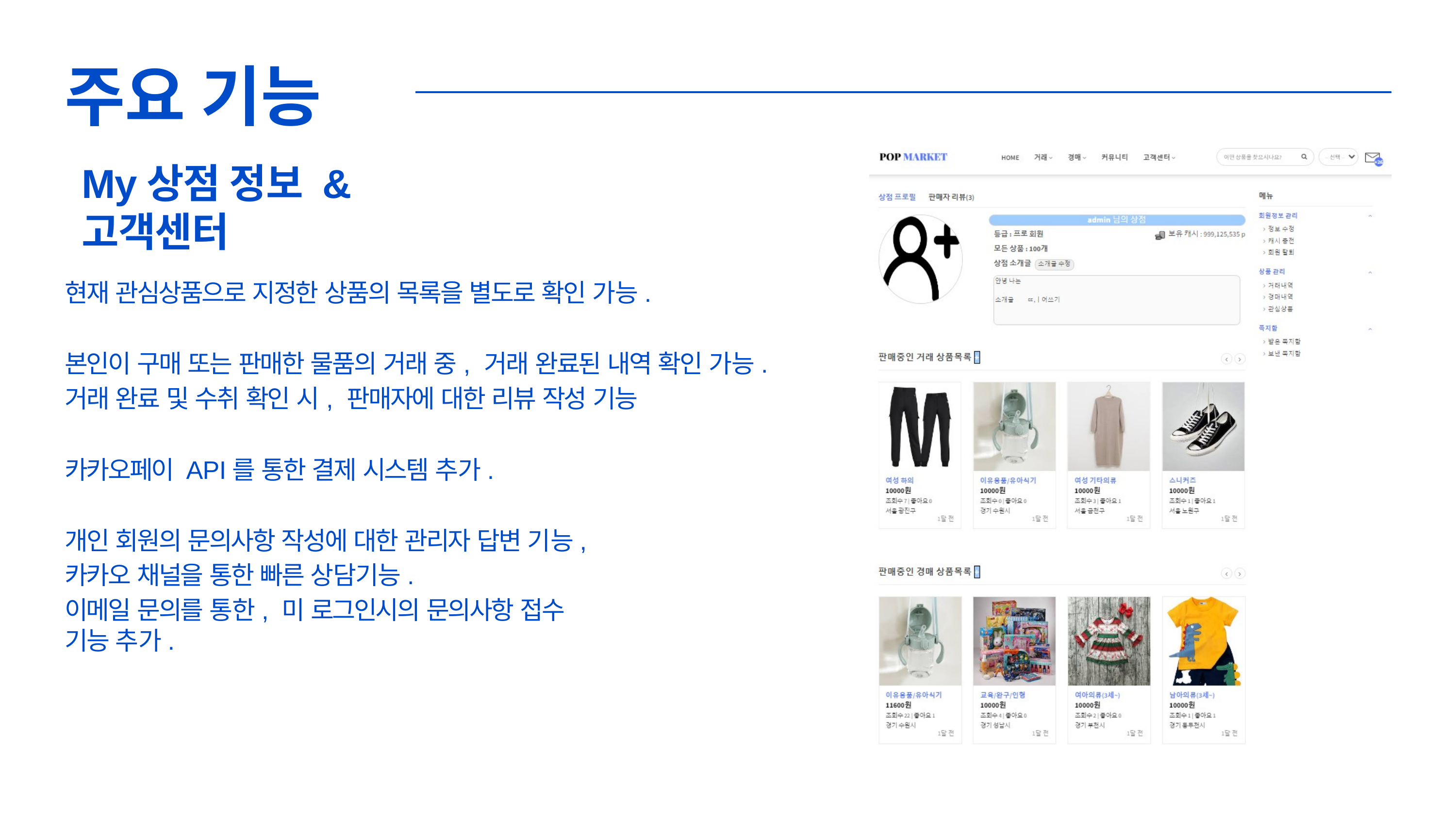

# 주요 기능

My상점 정보 & 고객센터
현재 관심상품으로 지정한 상품의 목록을 별도로 확인 가능.

본인이 구매 또는 판매한 물품의 거래 중, 거래 완료된 내역 확인 가능.  거래 완료 및 수취 확인 시, 판매자에 대한 리뷰 작성 기능

카카오페이 API를 통한 결제 시스템 추가.

개인 회원의 문의사항 작성에 대한 관리자 답변 기능,  카카오 채널을 통한 빠른 상담기능.
이메일 문의를 통한, 미 로그인시의 문의사항 접수 기능 추가.